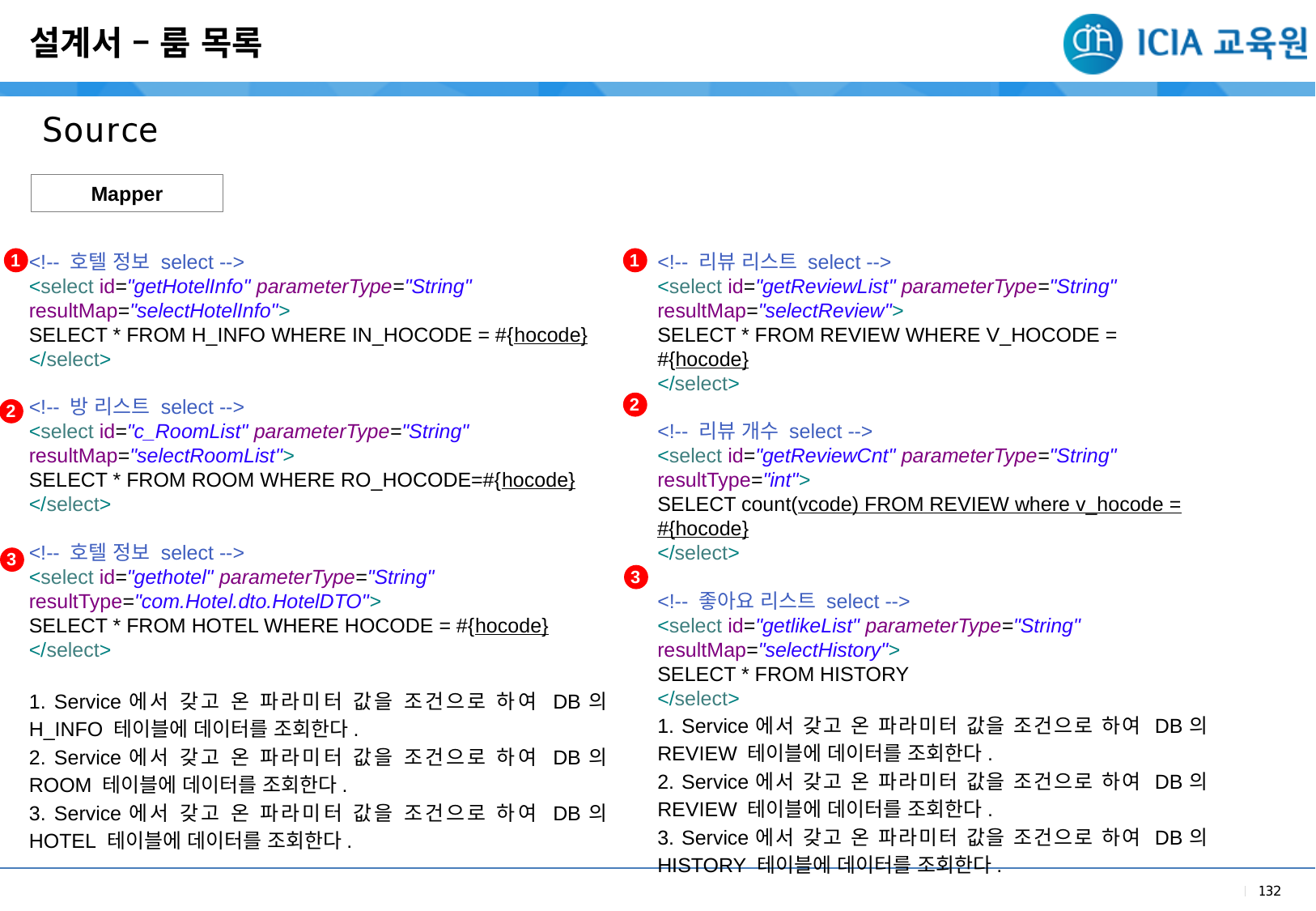

설계서 – 룸 목록
Source
Mapper
1

<!-- 호텔 정보 select -->
<select id="getHotelInfo" parameterType="String"
resultMap="selectHotelInfo">
SELECT * FROM H_INFO WHERE IN_HOCODE = #{hocode}
</select>

<!-- 방 리스트 select -->
<select id="c_RoomList" parameterType="String"
resultMap="selectRoomList">
SELECT * FROM ROOM WHERE RO_HOCODE=#{hocode}
</select>

<!-- 호텔 정보 select -->
<select id="gethotel" parameterType="String"
resultType="com.Hotel.dto.HotelDTO">
SELECT * FROM HOTEL WHERE HOCODE = #{hocode}
</select>

1. Service에서 갖고 온 파라미터 값을 조건으로 하여 DB의 H_INFO 테이블에 데이터를 조회한다.
2. Service에서 갖고 온 파라미터 값을 조건으로 하여 DB의 ROOM 테이블에 데이터를 조회한다.
3. Service에서 갖고 온 파라미터 값을 조건으로 하여 DB의 HOTEL 테이블에 데이터를 조회한다.
1

<!-- 리뷰 리스트 select -->
<select id="getReviewList" parameterType="String"
resultMap="selectReview">
SELECT * FROM REVIEW WHERE V_HOCODE = #{hocode}
</select>

<!-- 리뷰 개수 select -->
<select id="getReviewCnt" parameterType="String"
resultType="int">
SELECT count(vcode) FROM REVIEW where v_hocode = #{hocode}
</select>

<!-- 좋아요 리스트 select -->
<select id="getlikeList" parameterType="String"
resultMap="selectHistory">
SELECT * FROM HISTORY
</select>
1. Service에서 갖고 온 파라미터 값을 조건으로 하여 DB의 REVIEW 테이블에 데이터를 조회한다.
2. Service에서 갖고 온 파라미터 값을 조건으로 하여 DB의 REVIEW 테이블에 데이터를 조회한다.
3. Service에서 갖고 온 파라미터 값을 조건으로 하여 DB의 HISTORY 테이블에 데이터를 조회한다.
2

2

3

3